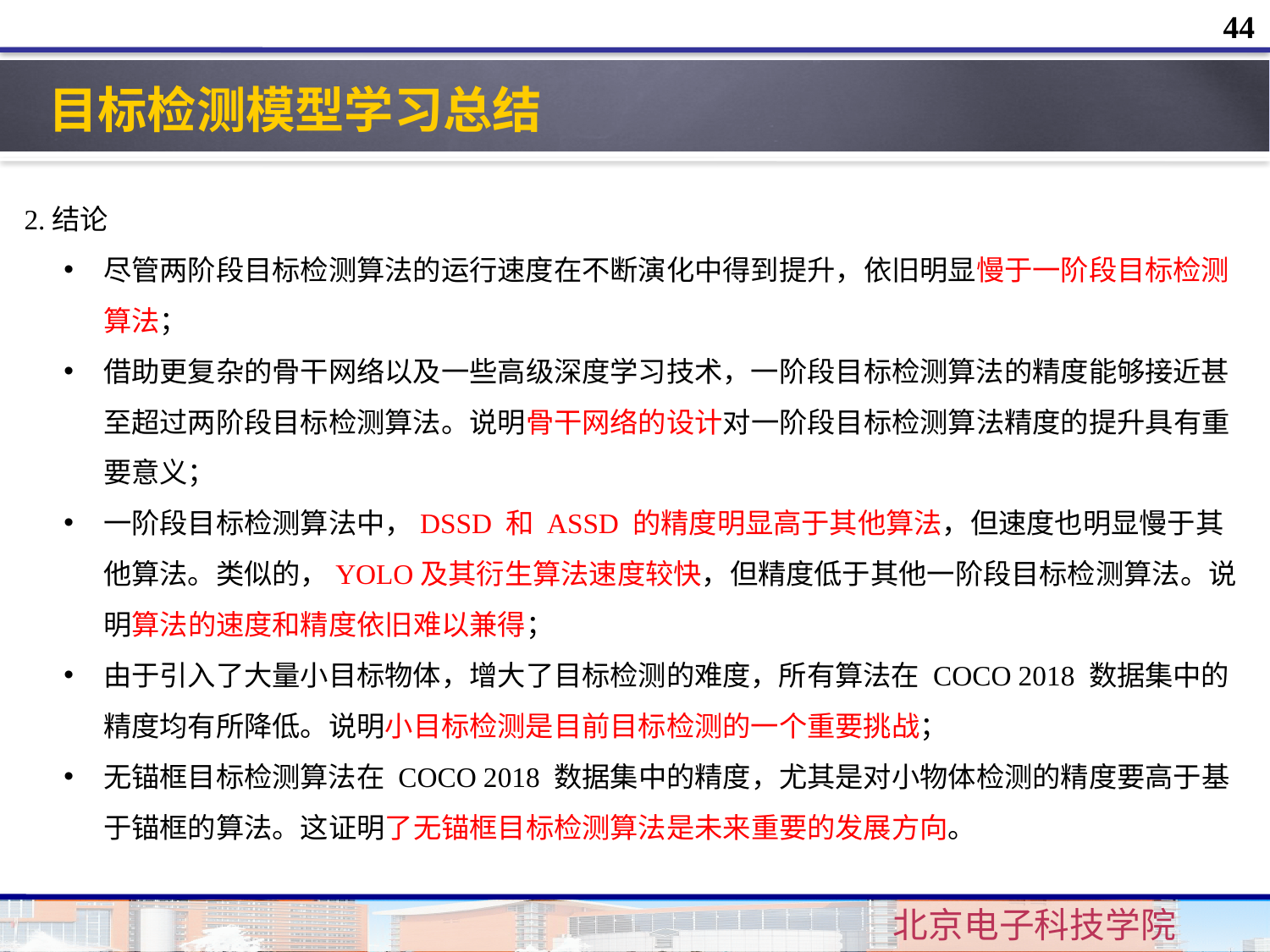

44
目标检测模型学习总结
2.结论
尽管两阶段目标检测算法的运行速度在不断演化中得到提升，依旧明显慢于一阶段目标检测算法；
借助更复杂的骨干网络以及一些高级深度学习技术，一阶段目标检测算法的精度能够接近甚至超过两阶段目标检测算法。说明骨干网络的设计对一阶段目标检测算法精度的提升具有重要意义；
一阶段目标检测算法中，DSSD 和 ASSD 的精度明显高于其他算法，但速度也明显慢于其他算法。类似的，YOLO及其衍生算法速度较快，但精度低于其他一阶段目标检测算法。说明算法的速度和精度依旧难以兼得；
由于引入了大量小目标物体，增大了目标检测的难度，所有算法在 COCO 2018 数据集中的精度均有所降低。说明小目标检测是目前目标检测的一个重要挑战；
无锚框目标检测算法在 COCO 2018 数据集中的精度，尤其是对小物体检测的精度要高于基于锚框的算法。这证明了无锚框目标检测算法是未来重要的发展方向。